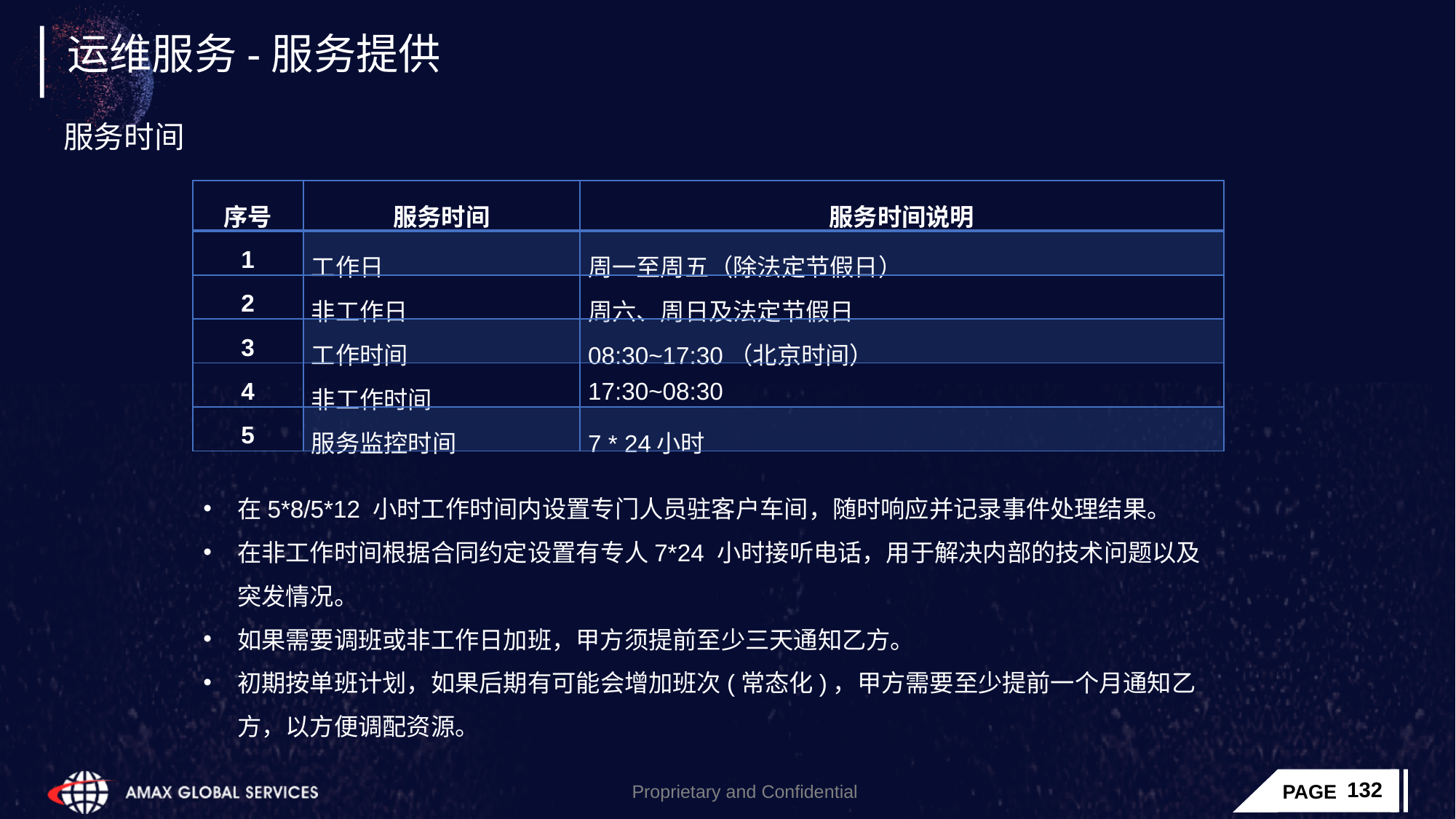

# 运维服务-服务提供
服务时间
| 序号 | 服务时间 | 服务时间说明 |
| --- | --- | --- |
| 1 | 工作日 | 周一至周五（除法定节假日） |
| 2 | 非工作日 | 周六、周日及法定节假日 |
| 3 | 工作时间 | 08:30~17:30（北京时间） |
| 4 | 非工作时间 | 17:30~08:30 |
| 5 | 服务监控时间 | 7 \* 24小时 |
在5*8/5*12 小时工作时间内设置专门人员驻客户车间，随时响应并记录事件处理结果。
在非工作时间根据合同约定设置有专人7*24 小时接听电话，用于解决内部的技术问题以及突发情况。
如果需要调班或非工作日加班，甲方须提前至少三天通知乙方。
初期按单班计划，如果后期有可能会增加班次(常态化)，甲方需要至少提前一个月通知乙方，以方便调配资源。